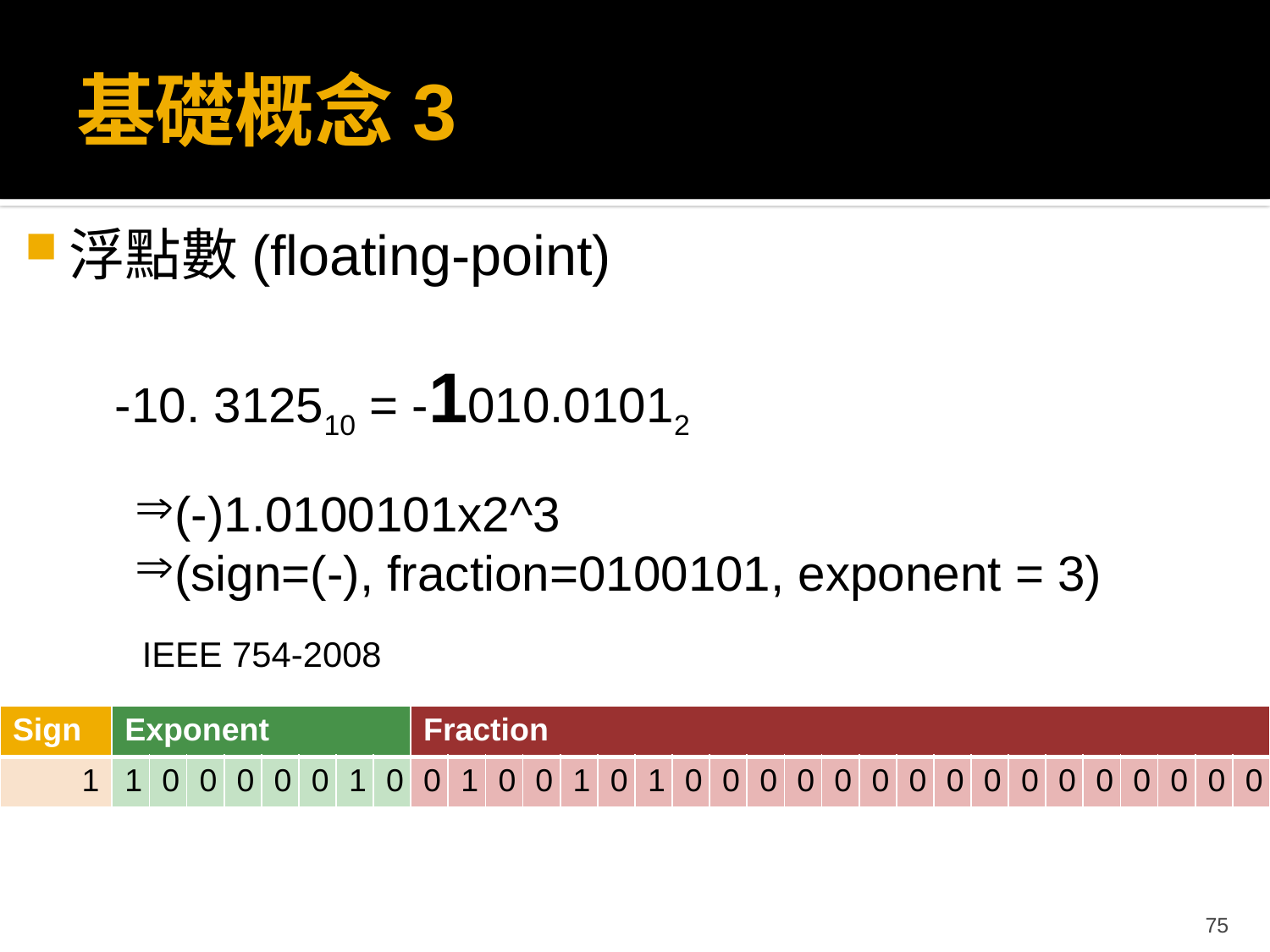

# 基礎概念3
浮點數(floating-point)

-10. 312510 = -1010.01012
(-)1.0100101x2^3
(sign=(-), fraction=0100101, exponent = 3)
IEEE 754-2008
| Sign | Exponent |  |  |  |  |  |  |  | Fraction |  |  |  |  |  |  |  |  |  |  |  |  |  |  |  |  |  |  |  |  |  |  |
| --- | --- | --- | --- | --- | --- | --- | --- | --- | --- | --- | --- | --- | --- | --- | --- | --- | --- | --- | --- | --- | --- | --- | --- | --- | --- | --- | --- | --- | --- | --- | --- |
| 1 | 1 | 0 | 0 | 0 | 0 | 0 | 1 | 0 | 0 | 1 | 0 | 0 | 1 | 0 | 1 | 0 | 0 | 0 | 0 | 0 | 0 | 0 | 0 | 0 | 0 | 0 | 0 | 0 | 0 | 0 | 0 |
75